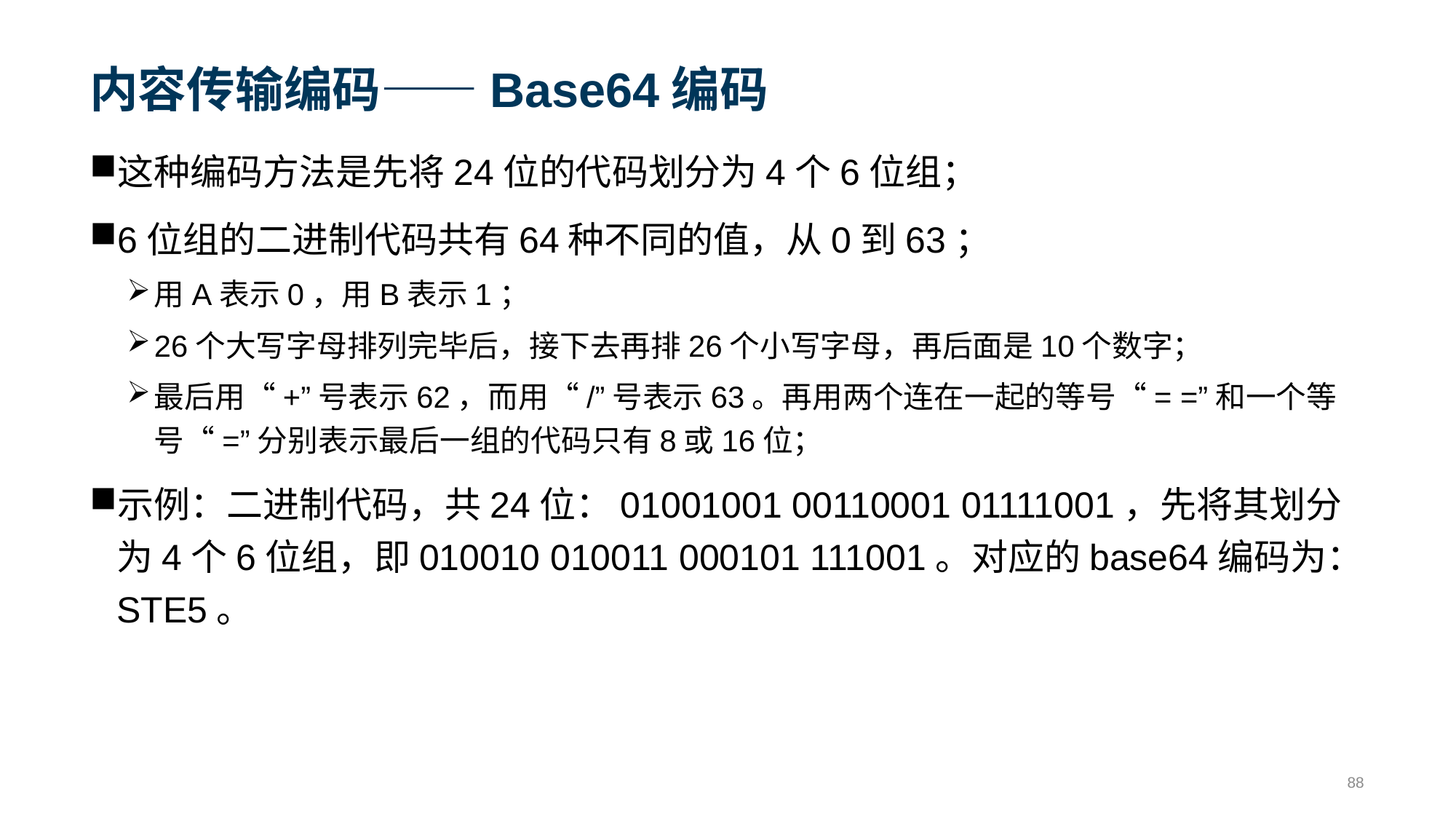

# 内容传输编码——Base64编码
这种编码方法是先将24位的代码划分为4个6位组；
6位组的二进制代码共有64种不同的值，从0到63；
用A表示0，用B表示1；
26个大写字母排列完毕后，接下去再排26个小写字母，再后面是10个数字；
最后用“+”号表示62，而用“/”号表示63。再用两个连在一起的等号“= =”和一个等号“=”分别表示最后一组的代码只有8或16位；
示例：二进制代码，共24位：01001001 00110001 01111001，先将其划分为4个6位组，即010010 010011 000101 111001。对应的base64编码为：STE5。
88